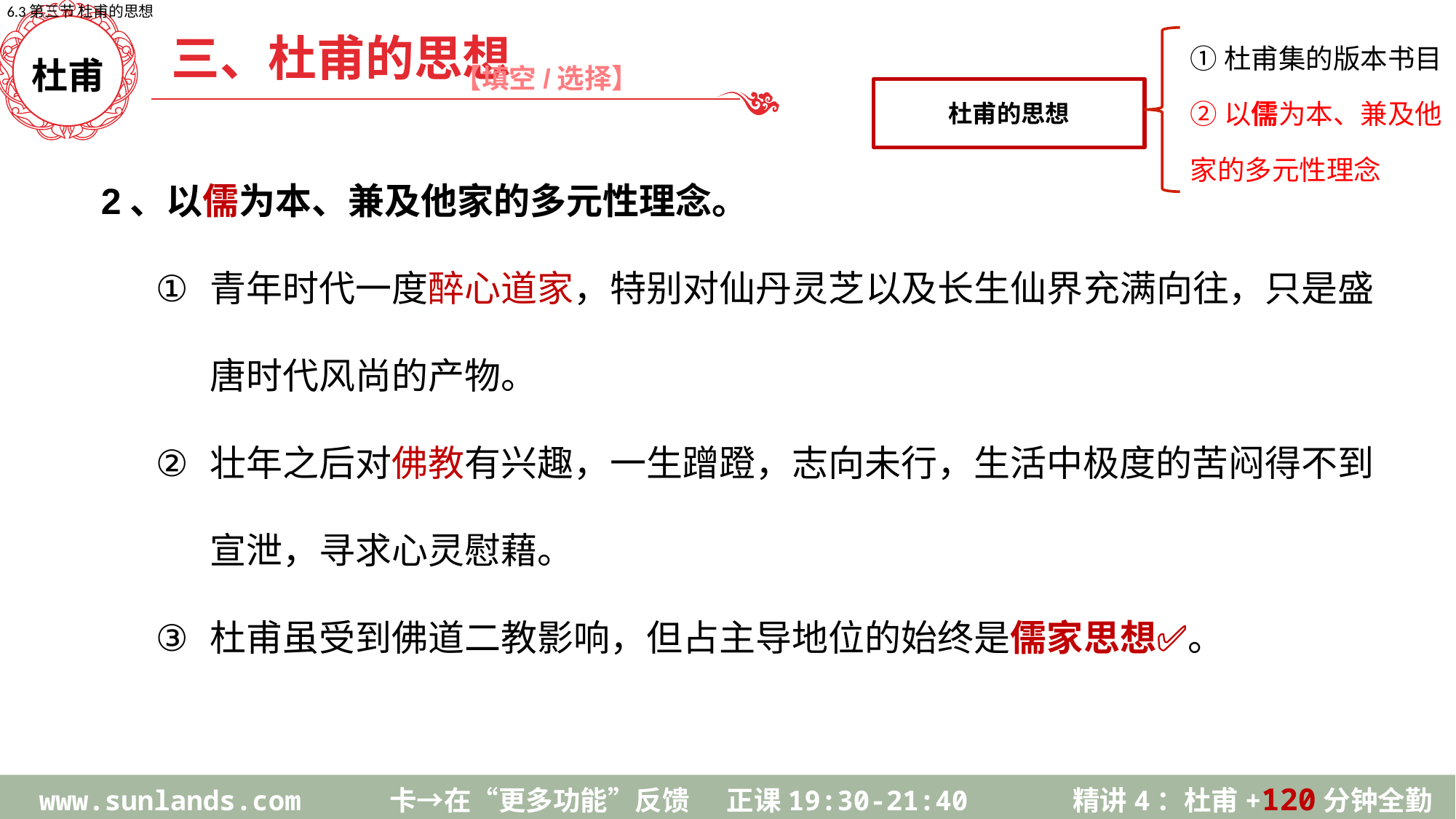

6.3第三节 杜甫的思想

三、杜甫的思想

杜甫的思想
①杜甫集的版本书目
②以儒为本、兼及他家的多元性理念
【填空/选择】
杜甫

2、以儒为本、兼及他家的多元性理念。
青年时代一度醉心道家，特别对仙丹灵芝以及长生仙界充满向往，只是盛唐时代风尚的产物。
壮年之后对佛教有兴趣，一生蹭蹬，志向未行，生活中极度的苦闷得不到宣泄，寻求心灵慰藉。
杜甫虽受到佛道二教影响，但占主导地位的始终是儒家思想✅。